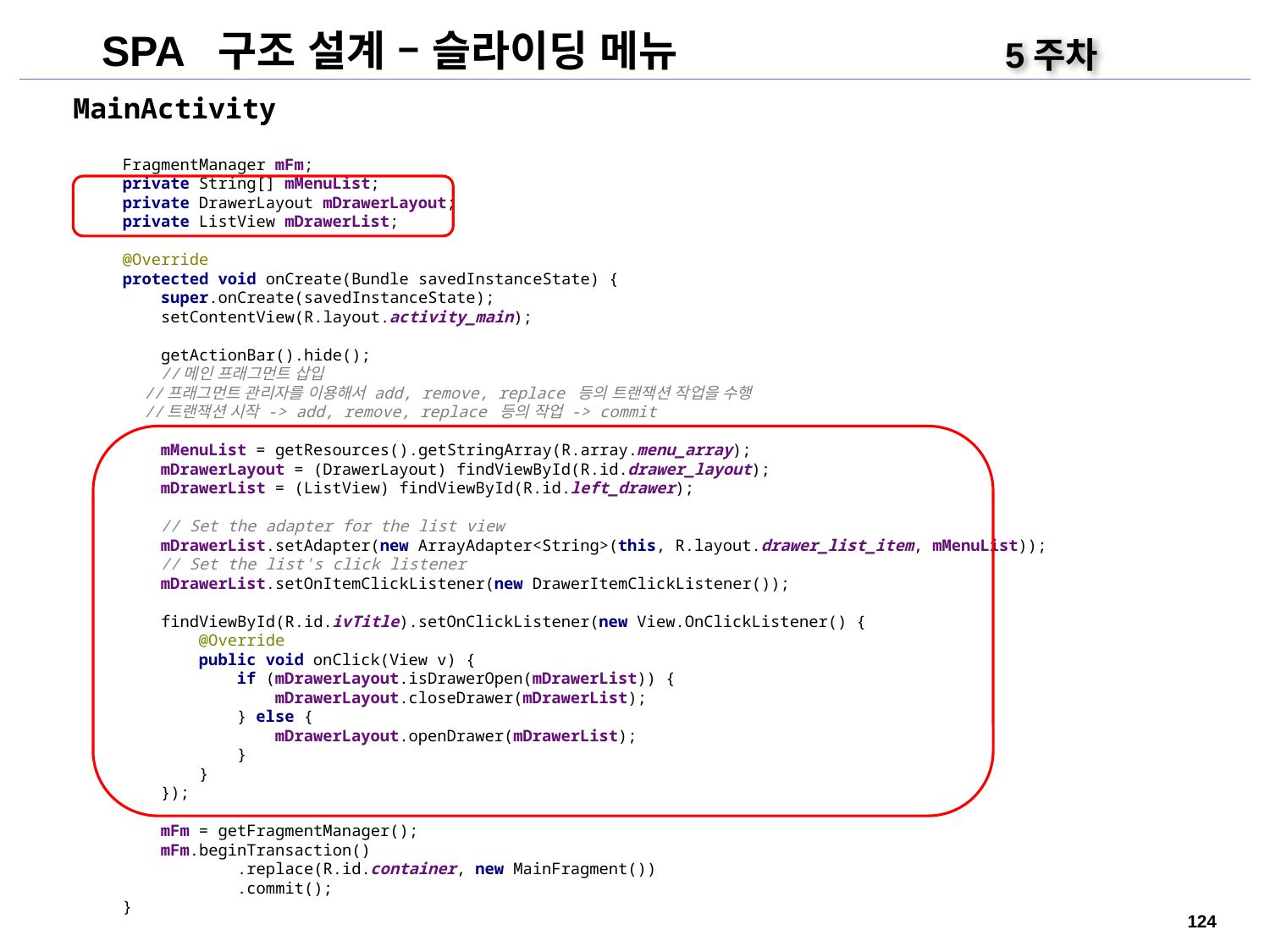

SPA  구조 설계 – 슬라이딩 메뉴
5주차
MainActivity
FragmentManager mFm;
private String[] mMenuList;
private DrawerLayout mDrawerLayout;
private ListView mDrawerList;
@Override
protected void onCreate(Bundle savedInstanceState) {
    super.onCreate(savedInstanceState);
    setContentView(R.layout.activity_main);
    getActionBar().hide();
    //메인 프래그먼트 삽입
    //프래그먼트 관리자를 이용해서 add, remove, replace 등의 트랜잭션 작업을 수행
    //트랜잭션 시작 -> add, remove, replace 등의 작업 -> commit
    mMenuList = getResources().getStringArray(R.array.menu_array);
    mDrawerLayout = (DrawerLayout) findViewById(R.id.drawer_layout);
    mDrawerList = (ListView) findViewById(R.id.left_drawer);
    // Set the adapter for the list view
    mDrawerList.setAdapter(new ArrayAdapter<String>(this, R.layout.drawer_list_item, mMenuList));
    // Set the list's click listener
    mDrawerList.setOnItemClickListener(new DrawerItemClickListener());
    findViewById(R.id.ivTitle).setOnClickListener(new View.OnClickListener() {
        @Override
        public void onClick(View v) {
            if (mDrawerLayout.isDrawerOpen(mDrawerList)) {
                mDrawerLayout.closeDrawer(mDrawerList);
            } else {
                mDrawerLayout.openDrawer(mDrawerList);
            }
        }
    });
    mFm = getFragmentManager();
    mFm.beginTransaction()
            .replace(R.id.container, new MainFragment())
            .commit();
}